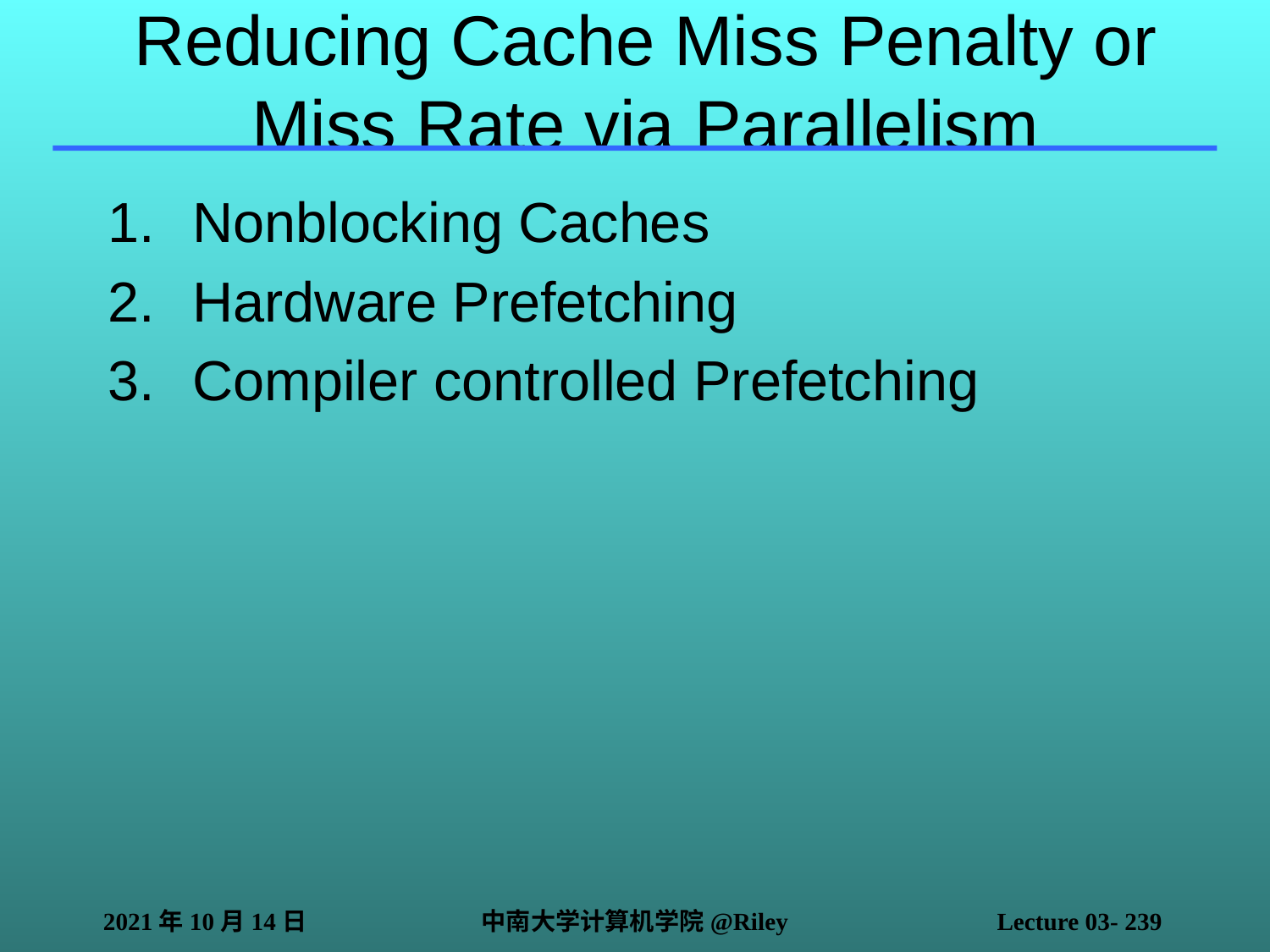

# Reducing Cache Miss Penalty or Miss Rate via Parallelism

Nonblocking Caches
Hardware Prefetching
Compiler controlled Prefetching

2021年10月14日
中南大学计算机学院@Riley
Lecture 03- 239